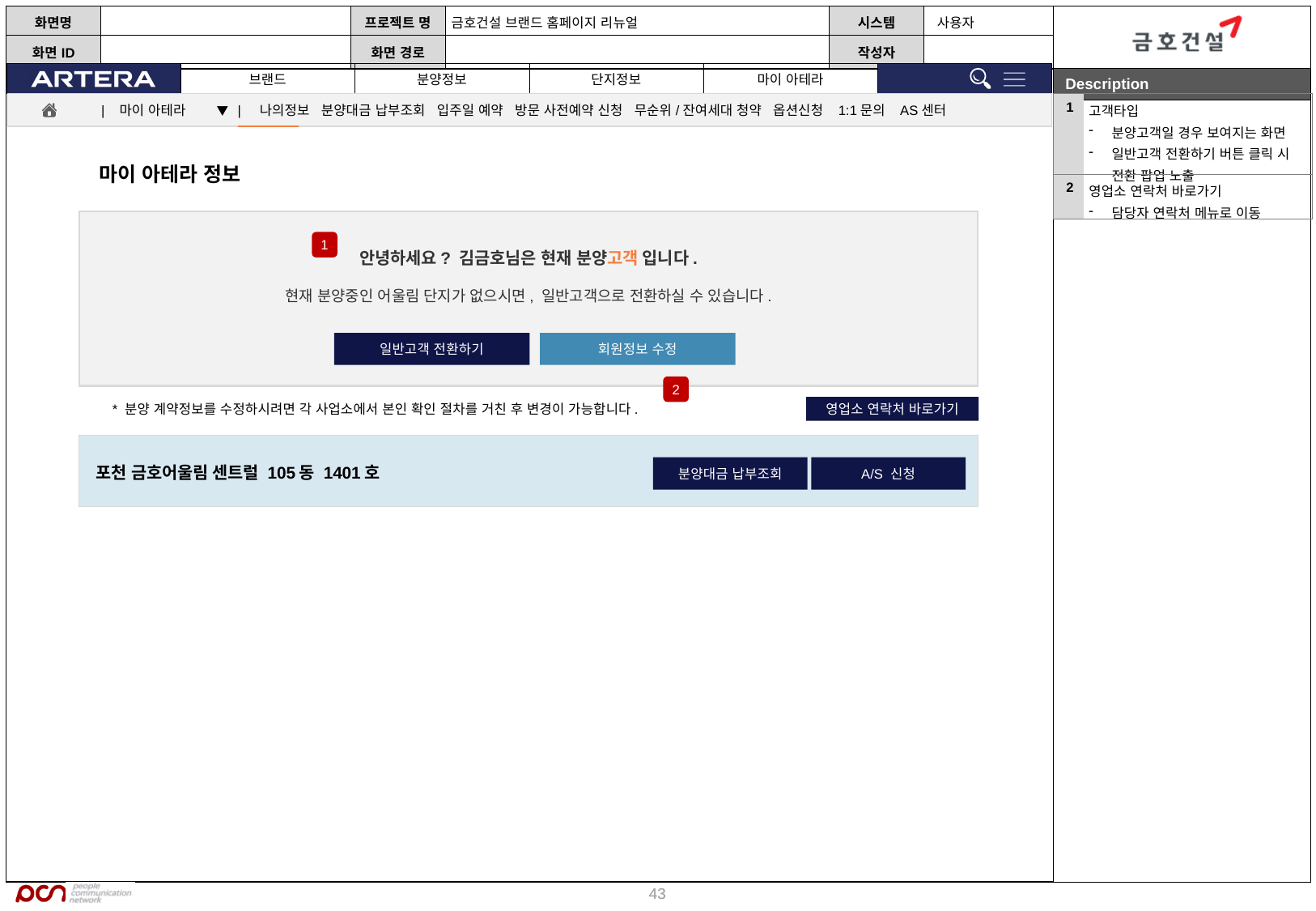

| 1 | 고객타입 분양고객일 경우 보여지는 화면 일반고객 전환하기 버튼 클릭 시 전환 팝업 노출 |
| --- | --- |
| 2 | 영업소 연락처 바로가기 담당자 연락처 메뉴로 이동 |
|   마이 아테라        ▼  |    나의정보   분양대금 납부조회   입주일 예약   방문 사전예약 신청   무순위/잔여세대 청약   옵션신청   1:1문의   AS센터

마이 아테라 정보

1
안녕하세요? 김금호님은 현재 분양고객 입니다.

현재 분양중인 어울림 단지가 없으시면, 일반고객으로 전환하실 수 있습니다.
일반고객 전환하기
회원정보 수정
2
* 분양 계약정보를 수정하시려면 각 사업소에서 본인 확인 절차를 거친 후 변경이 가능합니다.
영업소 연락처 바로가기

포천 금호어울림 센트럴 105동 1401호
분양대금 납부조회
A/S 신청